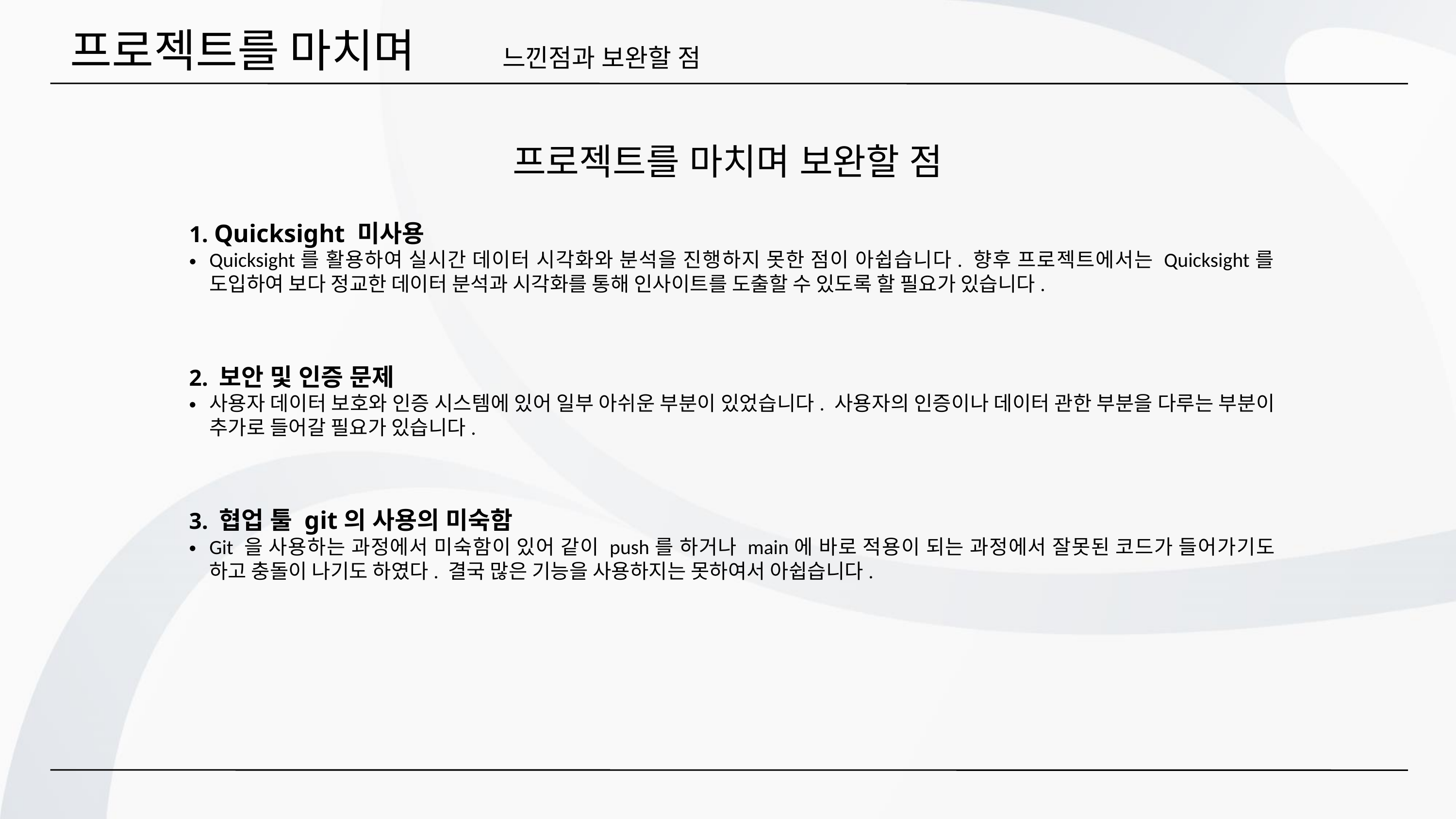

프로젝트를 마치며
느낀점과 보완할 점
프로젝트를 마치며 보완할 점
1. Quicksight 미사용
Quicksight를 활용하여 실시간 데이터 시각화와 분석을 진행하지 못한 점이 아쉽습니다. 향후 프로젝트에서는 Quicksight를 도입하여 보다 정교한 데이터 분석과 시각화를 통해 인사이트를 도출할 수 있도록 할 필요가 있습니다.
2. 보안 및 인증 문제
사용자 데이터 보호와 인증 시스템에 있어 일부 아쉬운 부분이 있었습니다. 사용자의 인증이나 데이터 관한 부분을 다루는 부분이 추가로 들어갈 필요가 있습니다.
3. 협업 툴 git의 사용의 미숙함
Git 을 사용하는 과정에서 미숙함이 있어 같이 push를 하거나 main에 바로 적용이 되는 과정에서 잘못된 코드가 들어가기도 하고 충돌이 나기도 하였다. 결국 많은 기능을 사용하지는 못하여서 아쉽습니다.